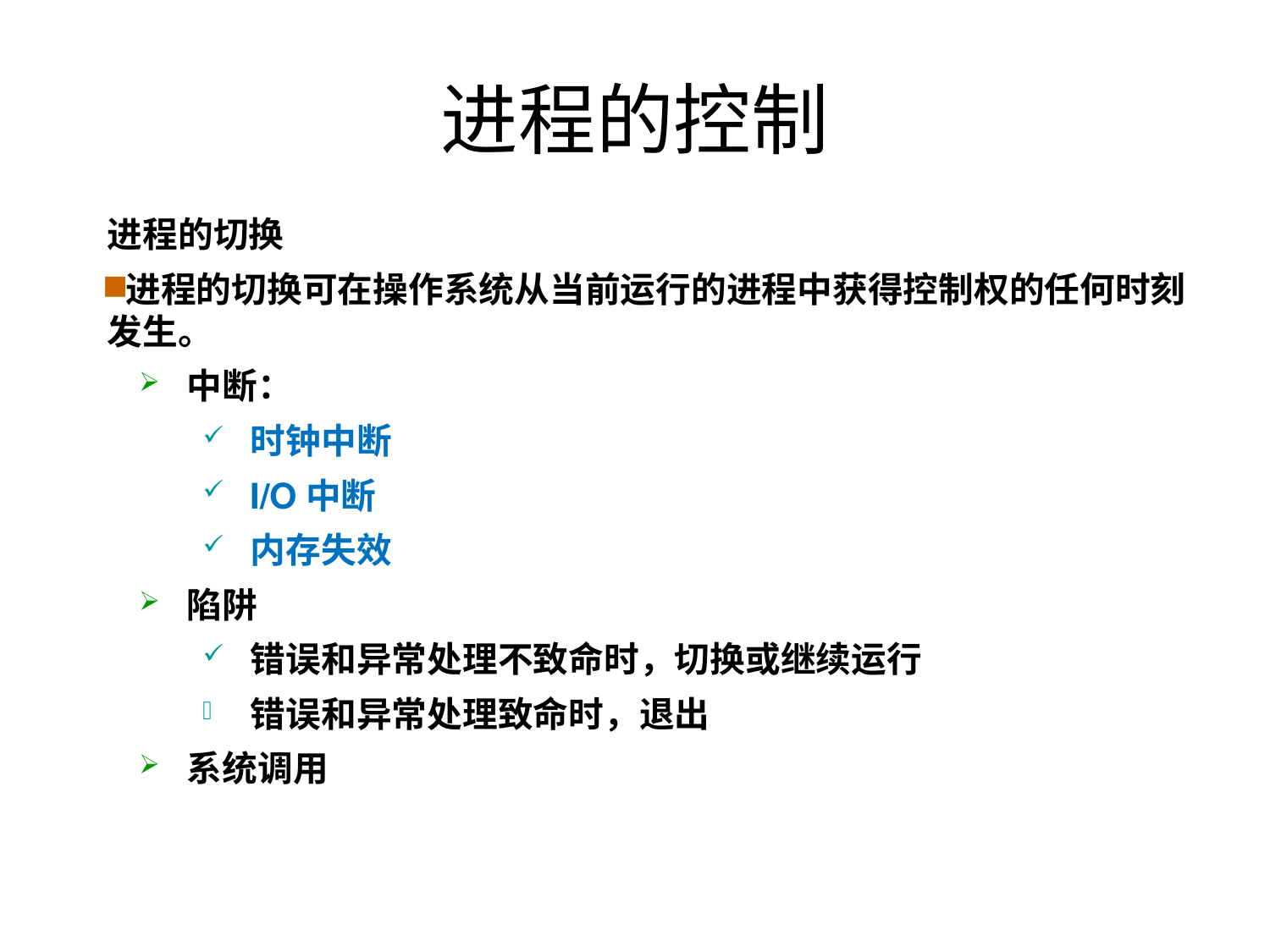

进程的控制
进程的切换
进程的切换可在操作系统从当前运行的进程中获得控制权的任何时刻发生。
中断：
时钟中断
I/O中断
内存失效
陷阱
错误和异常处理不致命时，切换或继续运行
错误和异常处理致命时，退出
系统调用